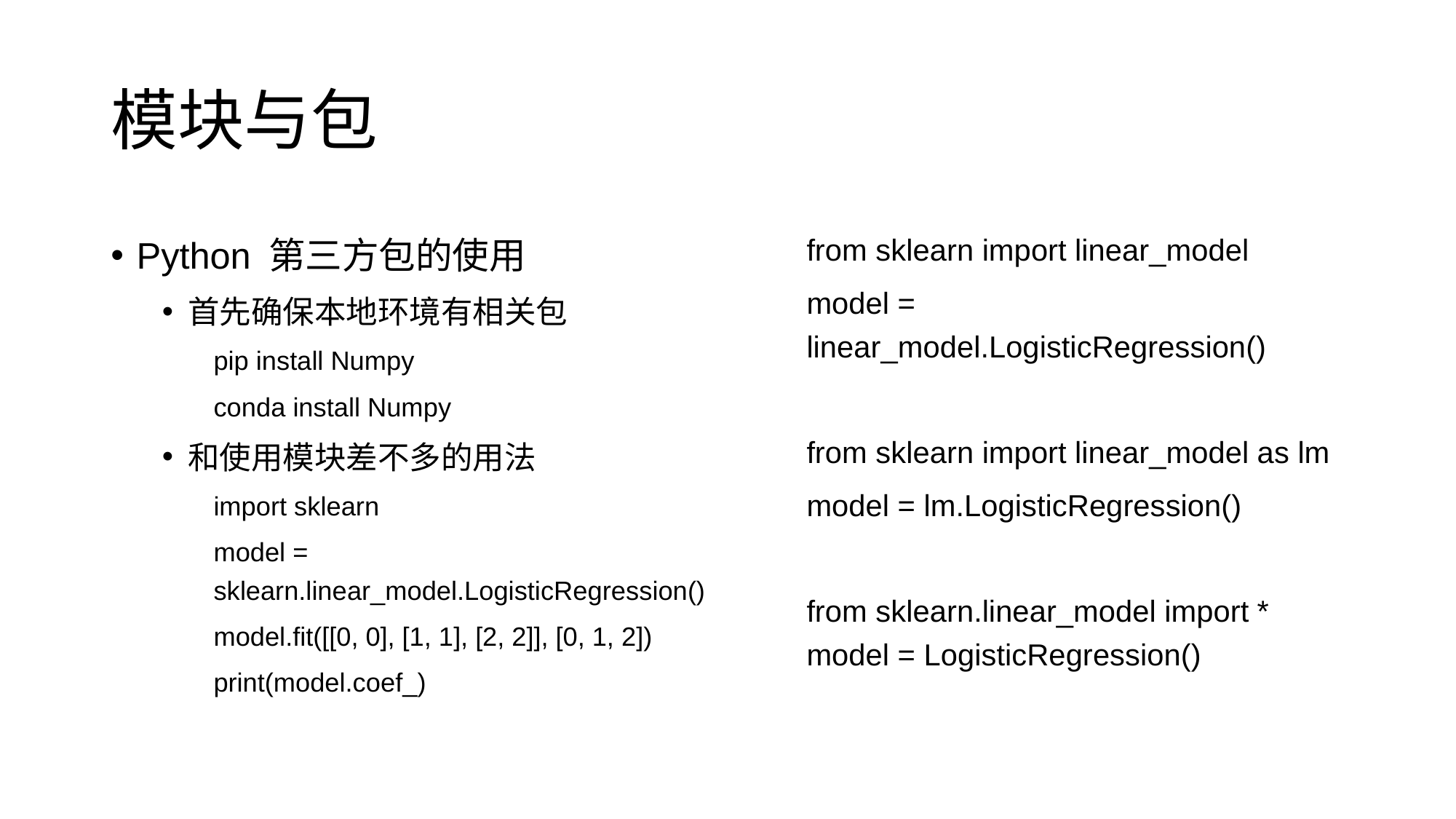

# 模块与包
Python 第三方包的使用
首先确保本地环境有相关包
pip install Numpy
conda install Numpy
和使用模块差不多的用法
import sklearn
model = sklearn.linear_model.LogisticRegression()
model.fit([[0, 0], [1, 1], [2, 2]], [0, 1, 2])
print(model.coef_)

from sklearn import linear_model
model = linear_model.LogisticRegression()

from sklearn import linear_model as lm
model = lm.LogisticRegression()

from sklearn.linear_model import *
model = LogisticRegression()